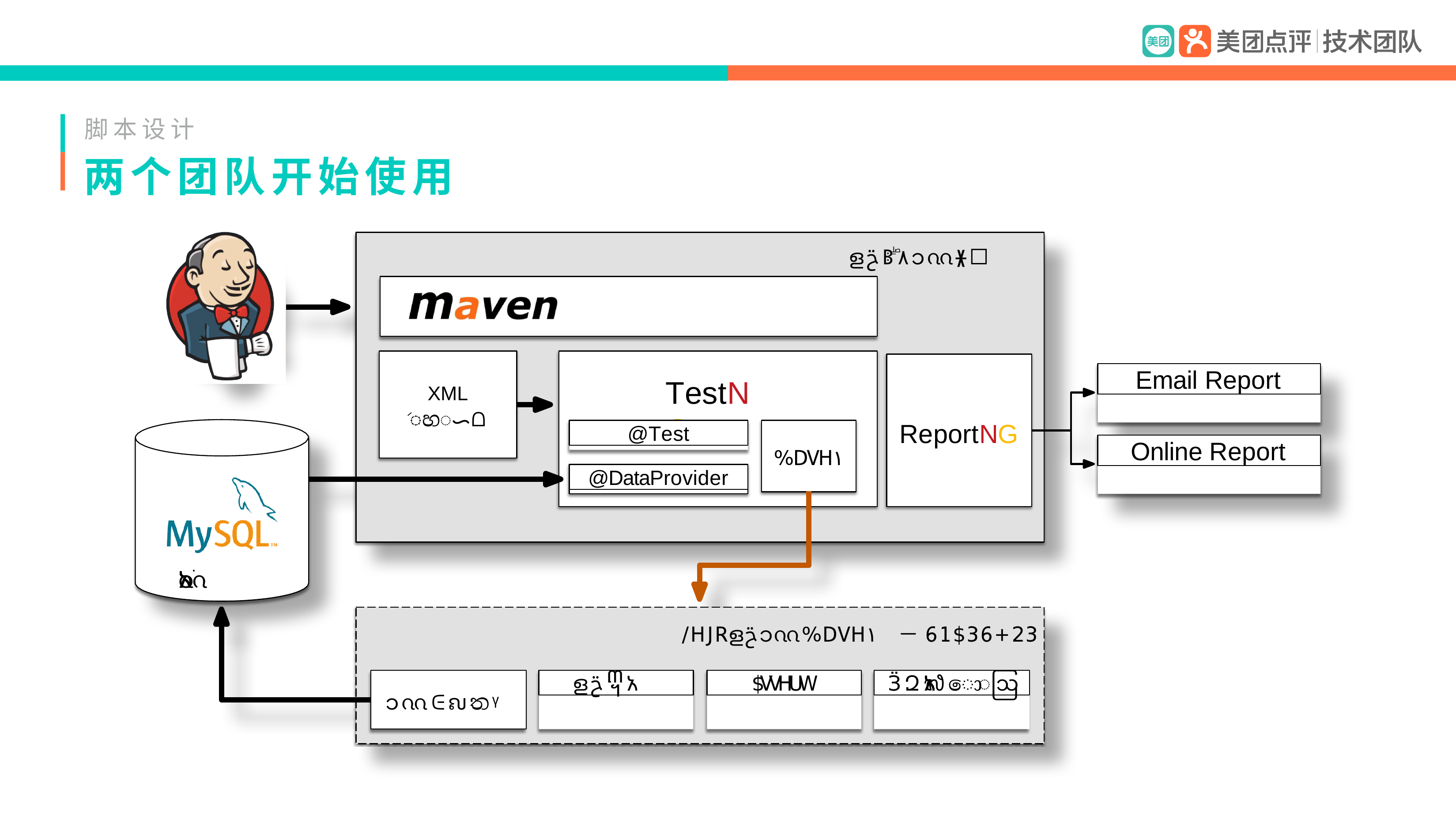

脚本设计
# 两个团队开始使用

ളݗᛔۖ۸ၥᦶᚕ๜

Email Report
TestNG
XML
݇හᯈᗝ

ReportNG

@Test

Online Report

%DVH۱

@DataProvider

ၥᦶአֺ

/HJRളݗၥᦶ%DVH۱
－	61$36+23

ളݗ᧣አ
$VVHUW
ӞԶ᭗አොဩ
ၥᦶᕮຎතᵞ